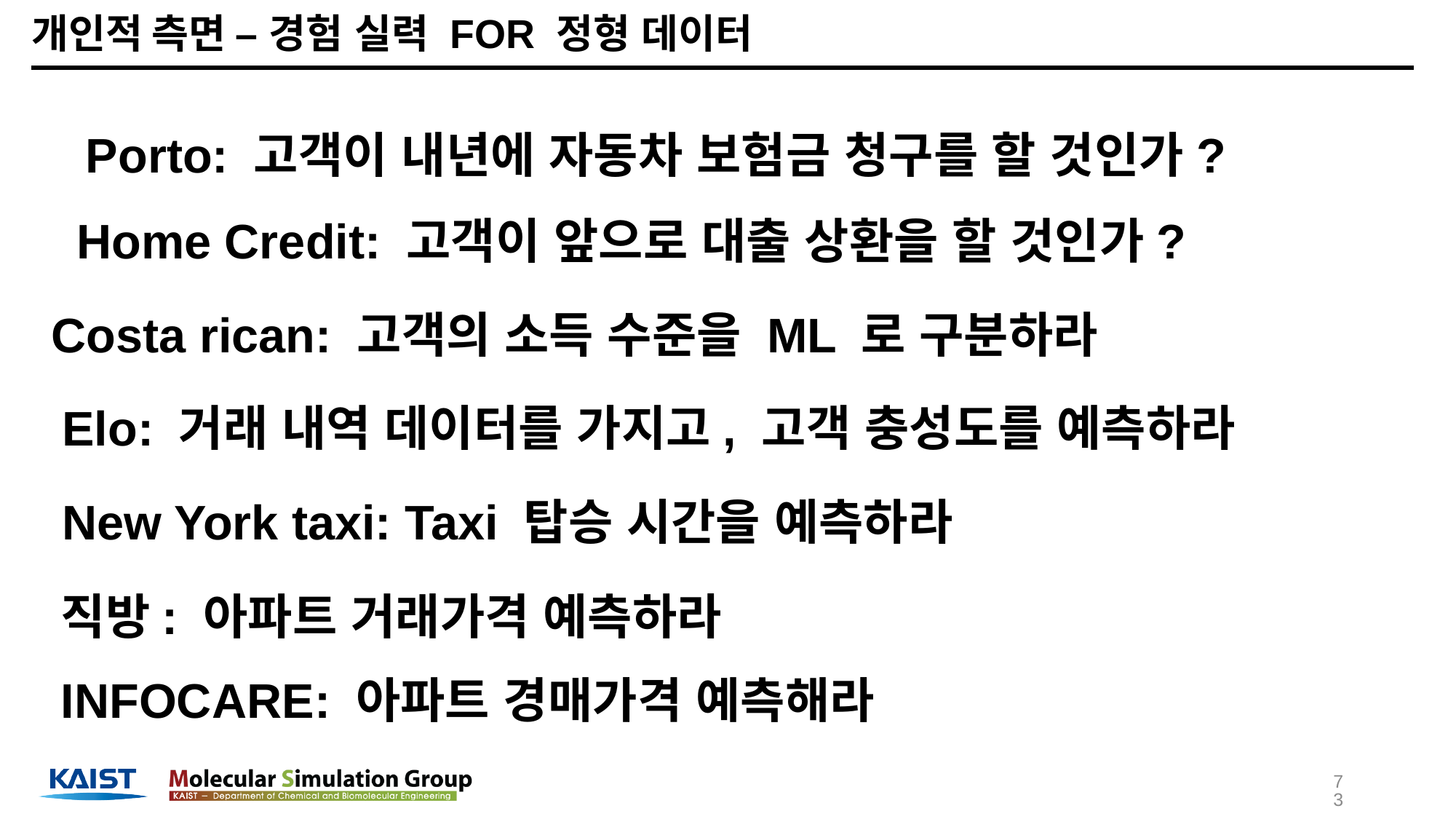

# 개인적 측면 – 경험 실력 FOR 정형 데이터

Porto: 고객이 내년에 자동차 보험금 청구를 할 것인가?
Home Credit: 고객이 앞으로 대출 상환을 할 것인가?
Costa rican: 고객의 소득 수준을 ML 로 구분하라
Elo: 거래 내역 데이터를 가지고, 고객 충성도를 예측하라
New York taxi: Taxi 탑승 시간을 예측하라
직방: 아파트 거래가격 예측하라
INFOCARE: 아파트 경매가격 예측해라
73